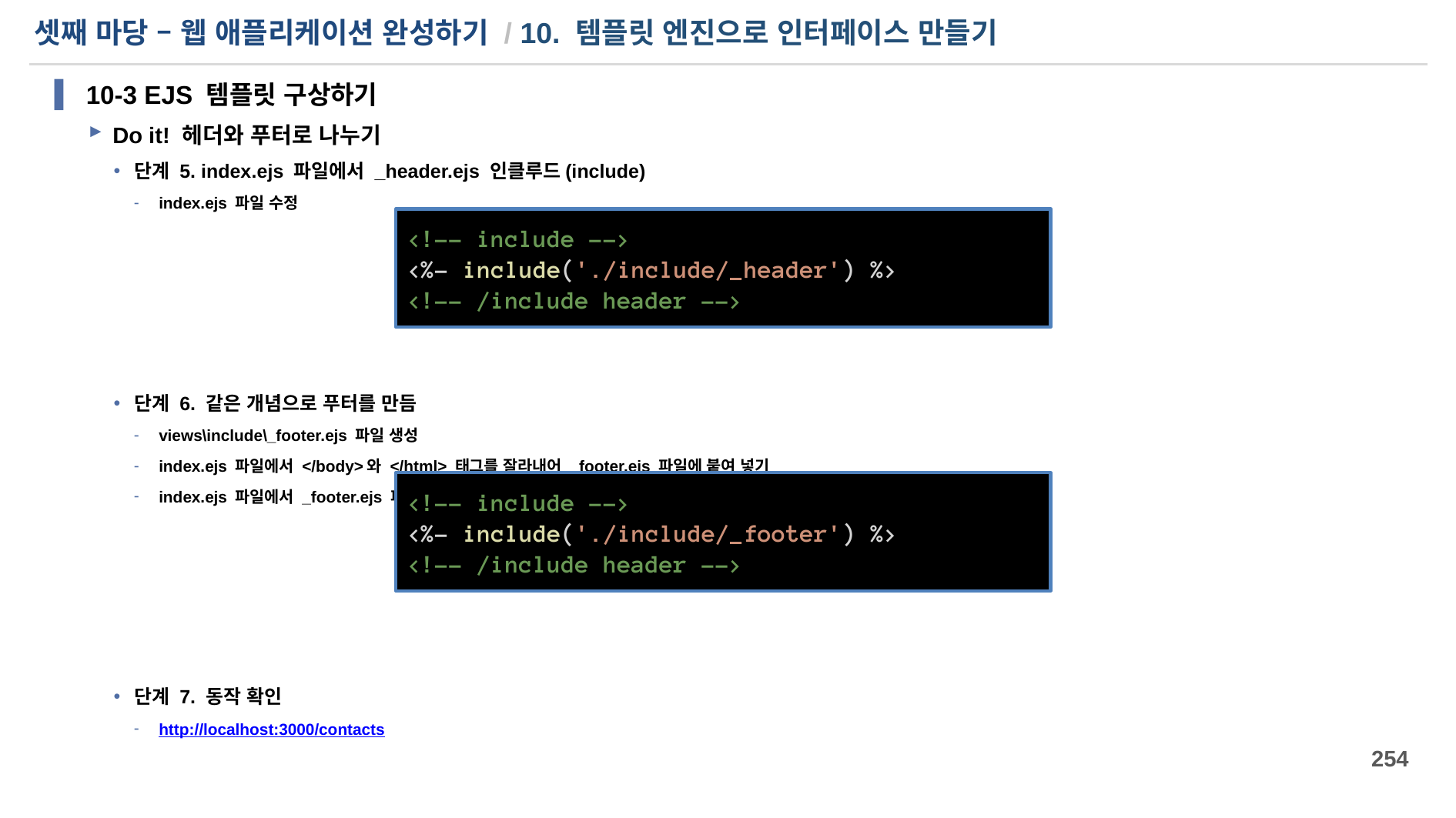

# 셋째 마당 – 웹 애플리케이션 완성하기 / 10. 템플릿 엔진으로 인터페이스 만들기
10-3 EJS 템플릿 구상하기
Do it! 헤더와 푸터로 나누기
단계 5. index.ejs 파일에서 _header.ejs 인클루드(include)
index.ejs 파일 수정

단계 6. 같은 개념으로 푸터를 만듬
views\include\_footer.ejs 파일 생성
index.ejs 파일에서 </body>와 </html> 태그를 잘라내어 _footer.ejs 파일에 붙여 넣기
index.ejs 파일에서 _footer.ejs 파일 인틀루드(include)

단계 7. 동작 확인
http://localhost:3000/contacts
<!-- include -->
<%- include('./include/_header') %>
<!-- /include header -->
<!-- include -->
<%- include('./include/_footer') %>
<!-- /include header -->
254